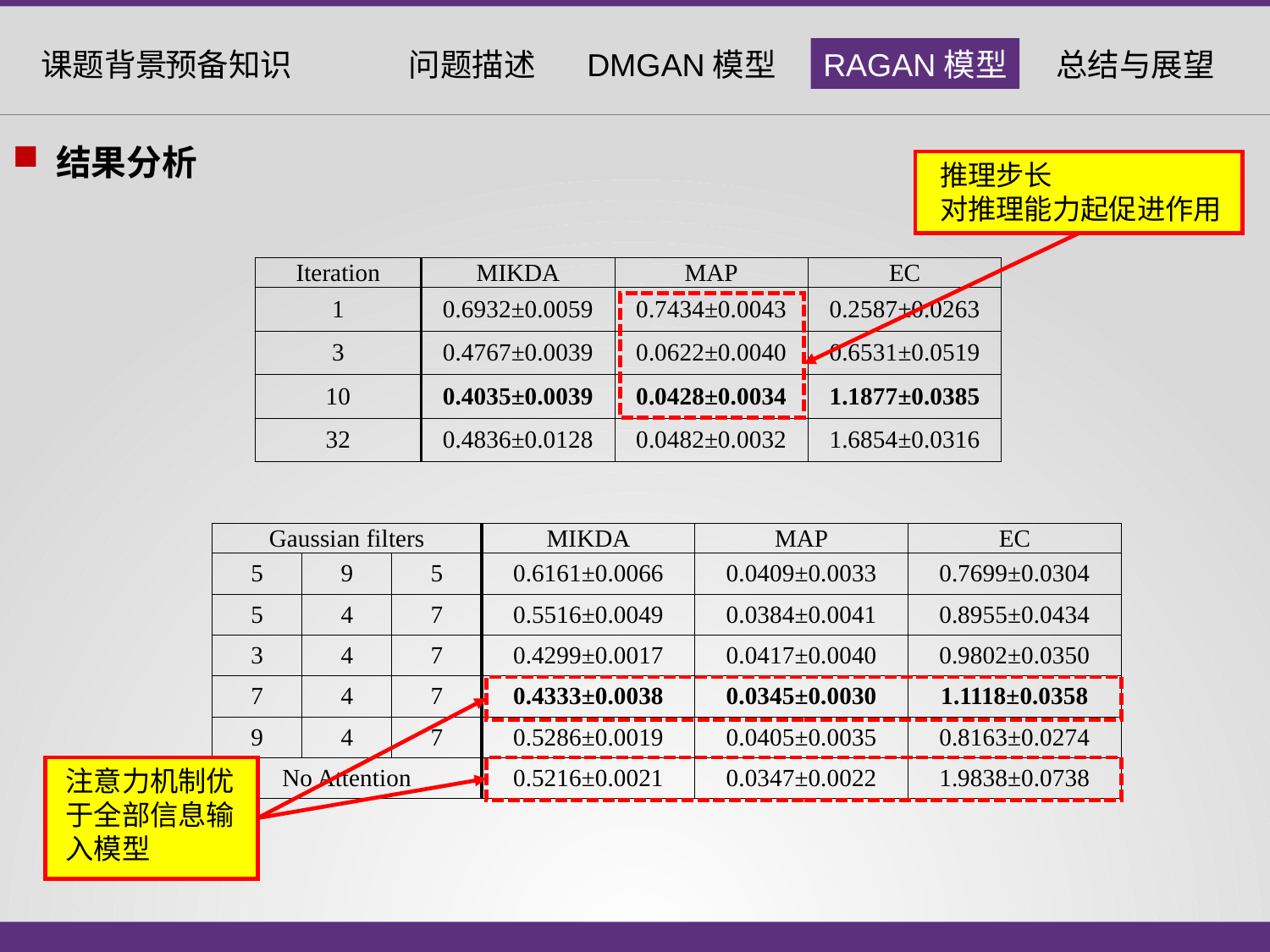

结果分析

推理步长
对推理能力起促进作用
| Iteration | MIKDA | MAP | EC |
| --- | --- | --- | --- |
| 1 | 0.6932±0.0059 | 0.7434±0.0043 | 0.2587±0.0263 |
| 3 | 0.4767±0.0039 | 0.0622±0.0040 | 0.6531±0.0519 |
| 10 | 0.4035±0.0039 | 0.0428±0.0034 | 1.1877±0.0385 |
| 32 | 0.4836±0.0128 | 0.0482±0.0032 | 1.6854±0.0316 |

| Gaussian filters |  |  | MIKDA | MAP | EC |
| --- | --- | --- | --- | --- | --- |
| 5 | 9 | 5 | 0.6161±0.0066 | 0.0409±0.0033 | 0.7699±0.0304 |
| 5 | 4 | 7 | 0.5516±0.0049 | 0.0384±0.0041 | 0.8955±0.0434 |
| 3 | 4 | 7 | 0.4299±0.0017 | 0.0417±0.0040 | 0.9802±0.0350 |
| 7 | 4 | 7 | 0.4333±0.0038 | 0.0345±0.0030 | 1.1118±0.0358 |
| 9 | 4 | 7 | 0.5286±0.0019 | 0.0405±0.0035 | 0.8163±0.0274 |
| No Attention |  |  | 0.5216±0.0021 | 0.0347±0.0022 | 1.9838±0.0738 |

注意力机制优于全部信息输入模型